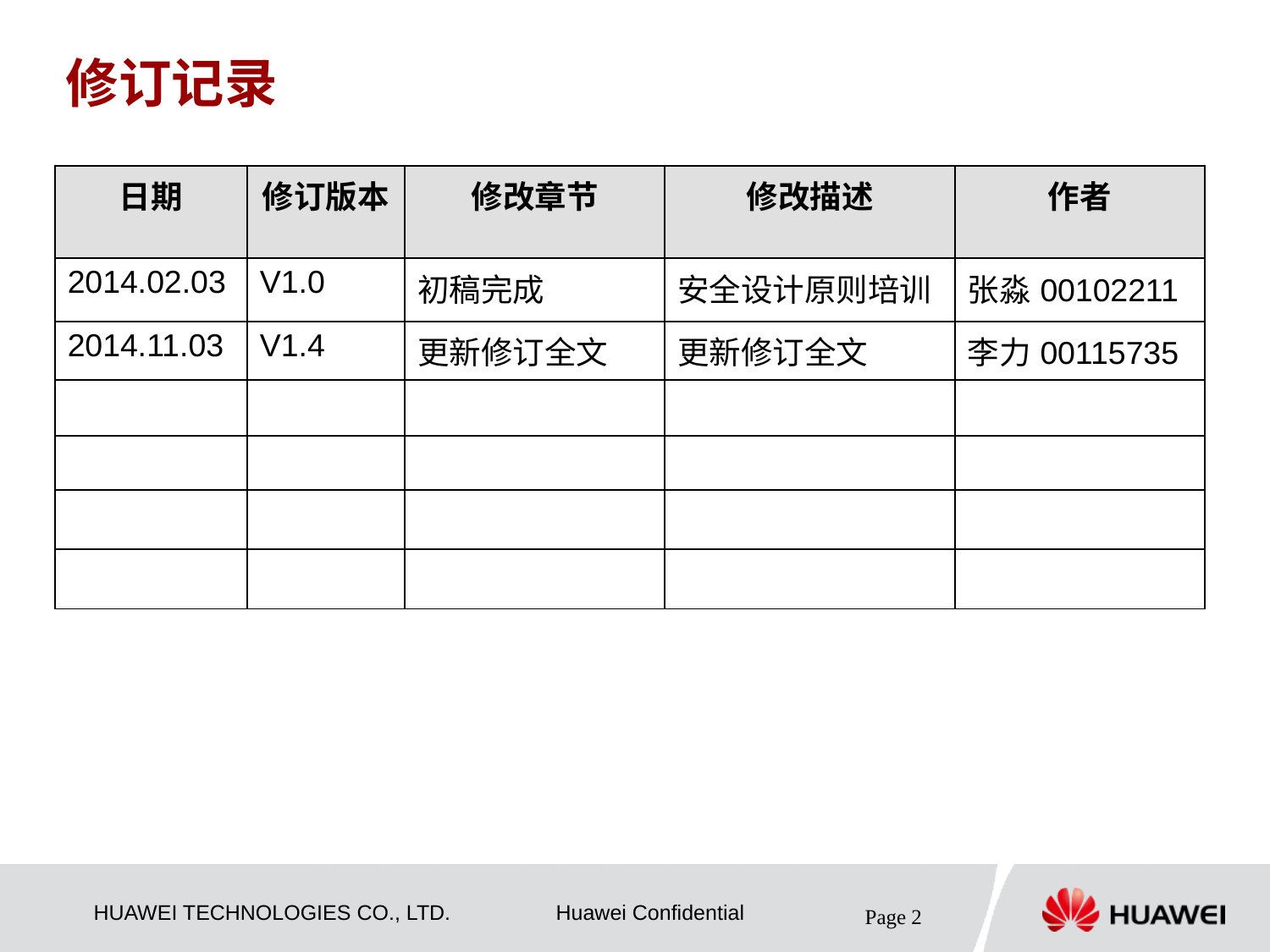

# 修订记录
| 日期 | 修订版本 | 修改章节 | 修改描述 | 作者 |
| --- | --- | --- | --- | --- |
| 2014.02.03 | V1.0 | 初稿完成 | 安全设计原则培训 | 张淼00102211 |
| 2014.11.03 | V1.4 | 更新修订全文 | 更新修订全文 | 李力00115735 |
|  |  |  |  |  |
|  |  |  |  |  |
|  |  |  |  |  |
|  |  |  |  |  |

Page 2